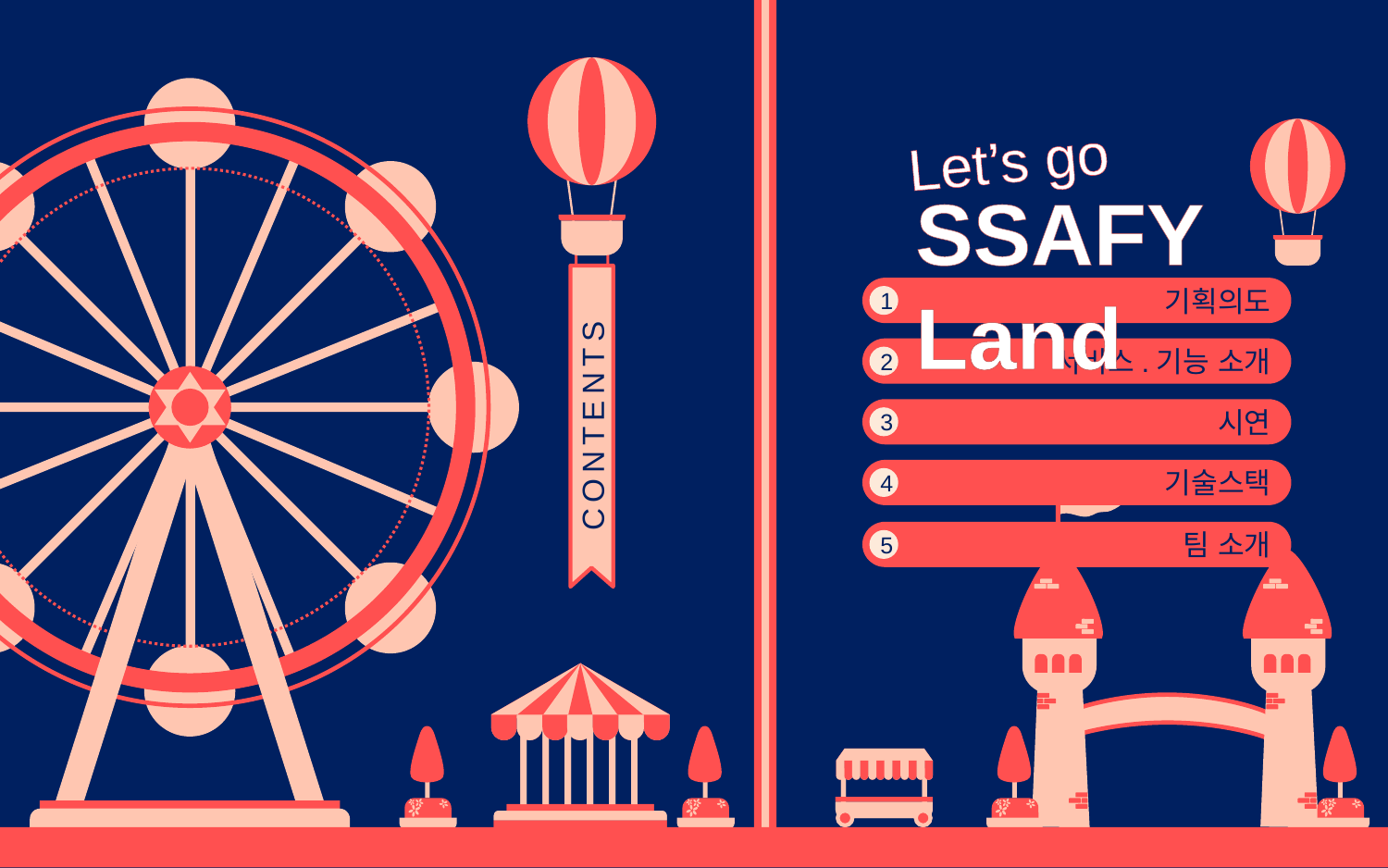

Rollercoaster

Let’s go

SSAFY Land

CONTENTS
기획의도
1

서비스.기능 소개
2

시연
3
기술스택
4

팀 소개
5